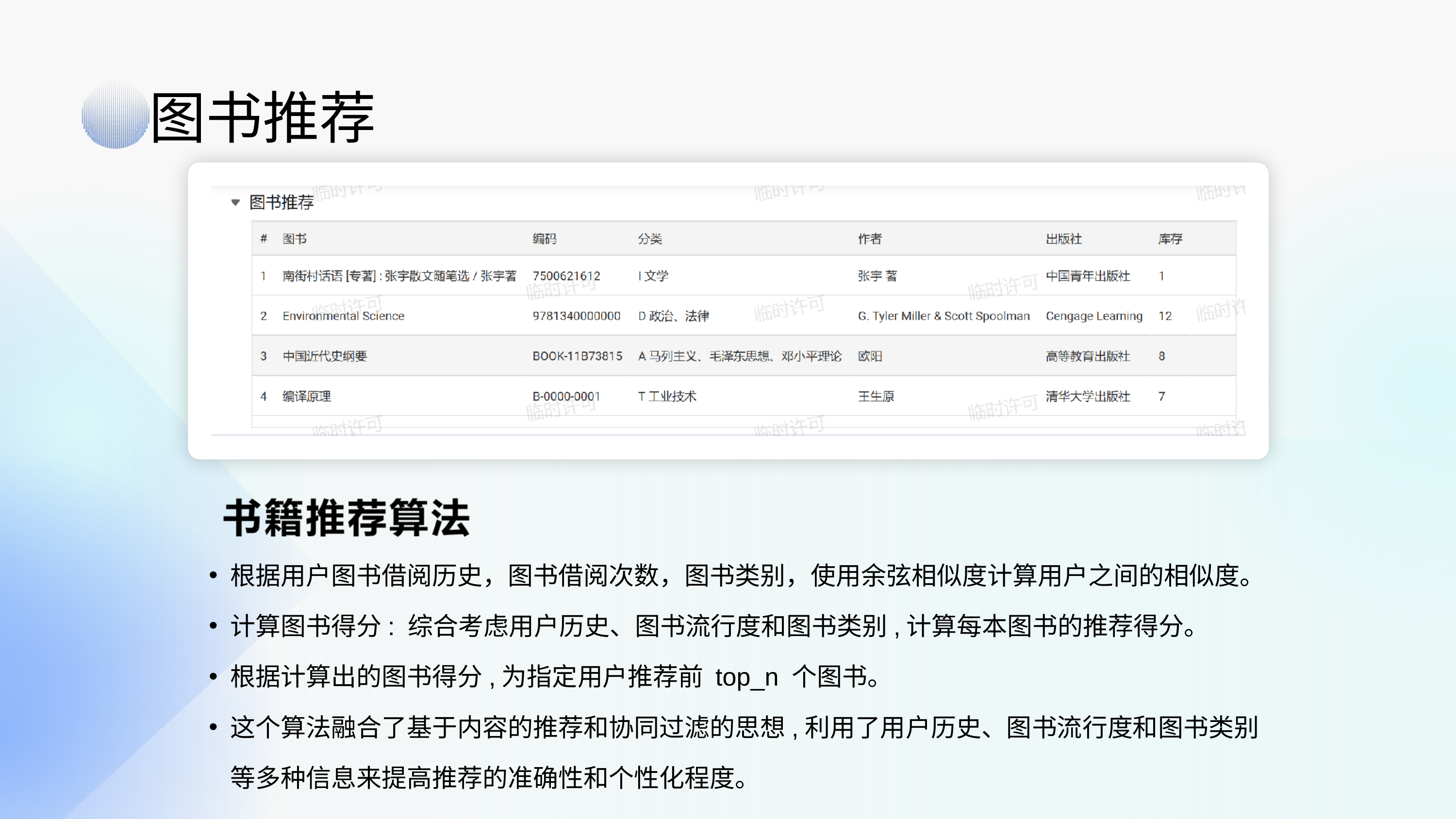

图书推荐

根据用户图书借阅历史，图书借阅次数，图书类别，使用余弦相似度计算用户之间的相似度。
计算图书得分: 综合考虑用户历史、图书流行度和图书类别,计算每本图书的推荐得分。
根据计算出的图书得分,为指定用户推荐前 top_n 个图书。
这个算法融合了基于内容的推荐和协同过滤的思想,利用了用户历史、图书流行度和图书类别等多种信息来提高推荐的准确性和个性化程度。